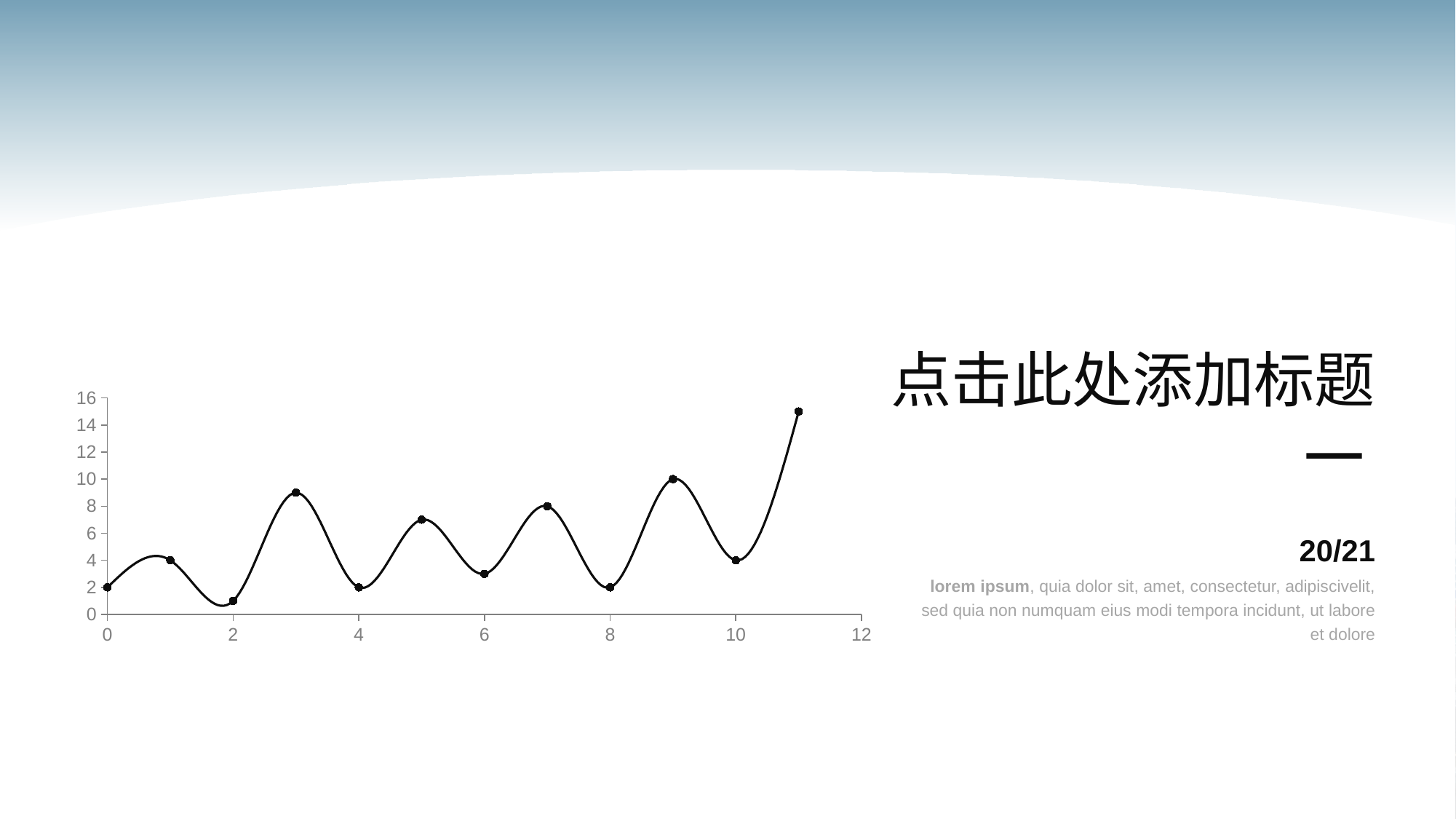

点击此处添加标题

### Chart

| Category | Y-Values |
|---|---|
20/21
lorem ipsum, quia dolor sit, amet, consectetur, adipiscivelit, sed quia non numquam eius modi tempora incidunt, ut labore et dolore